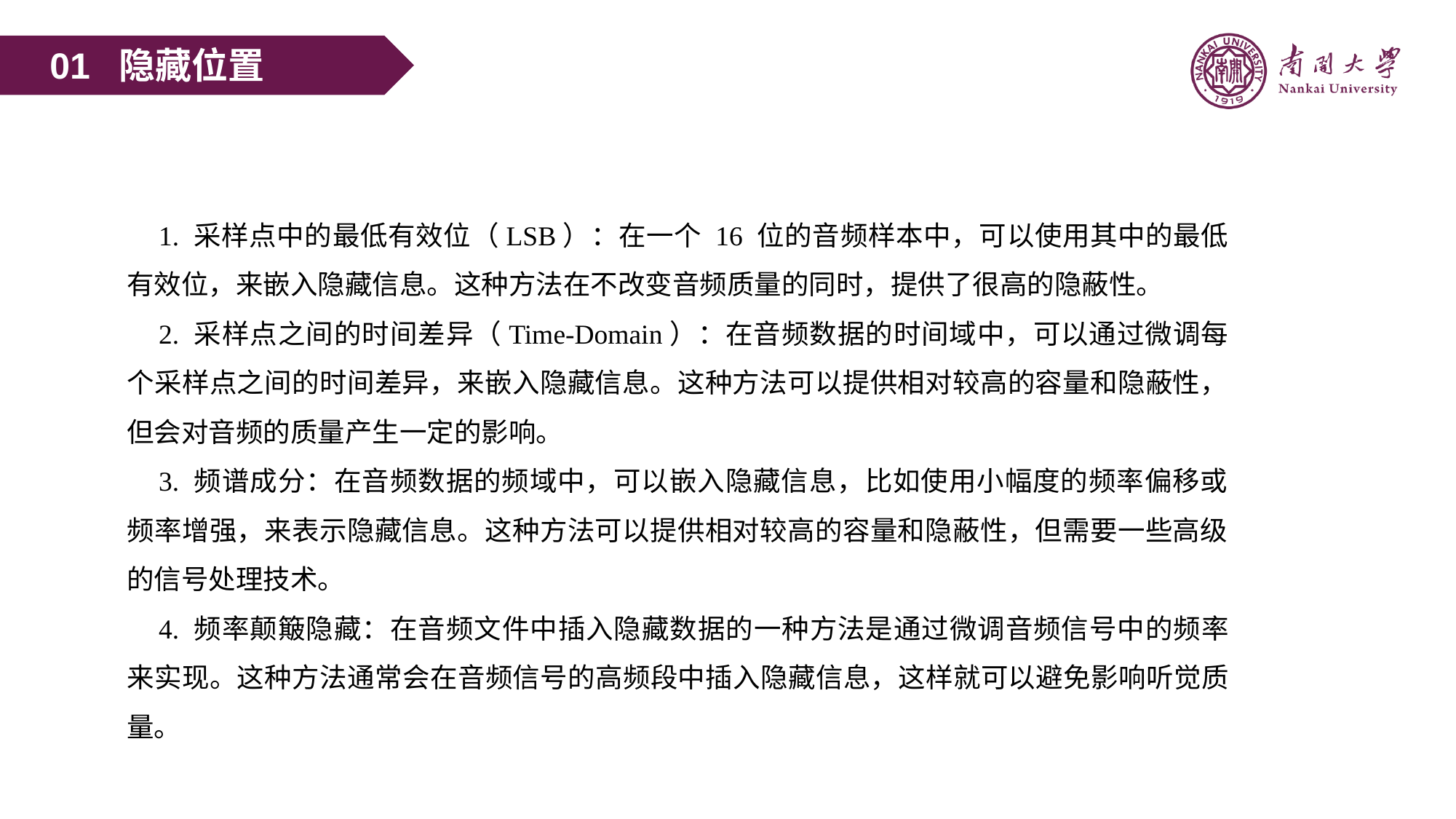

01  隐藏位置
1. 采样点中的最低有效位（LSB）：在一个 16 位的音频样本中，可以使用其中的最低有效位，来嵌入隐藏信息。这种方法在不改变音频质量的同时，提供了很高的隐蔽性。
2. 采样点之间的时间差异（Time-Domain）：在音频数据的时间域中，可以通过微调每个采样点之间的时间差异，来嵌入隐藏信息。这种方法可以提供相对较高的容量和隐蔽性，但会对音频的质量产生一定的影响。
3. 频谱成分：在音频数据的频域中，可以嵌入隐藏信息，比如使用小幅度的频率偏移或频率增强，来表示隐藏信息。这种方法可以提供相对较高的容量和隐蔽性，但需要一些高级的信号处理技术。
4. 频率颠簸隐藏：在⾳频⽂件中插⼊隐藏数据的⼀种⽅法是通过微调⾳频信号中的频率来实现。这种⽅法通常会在⾳频信号的⾼频段中插⼊隐藏信息，这样就可以避免影响听觉质量。